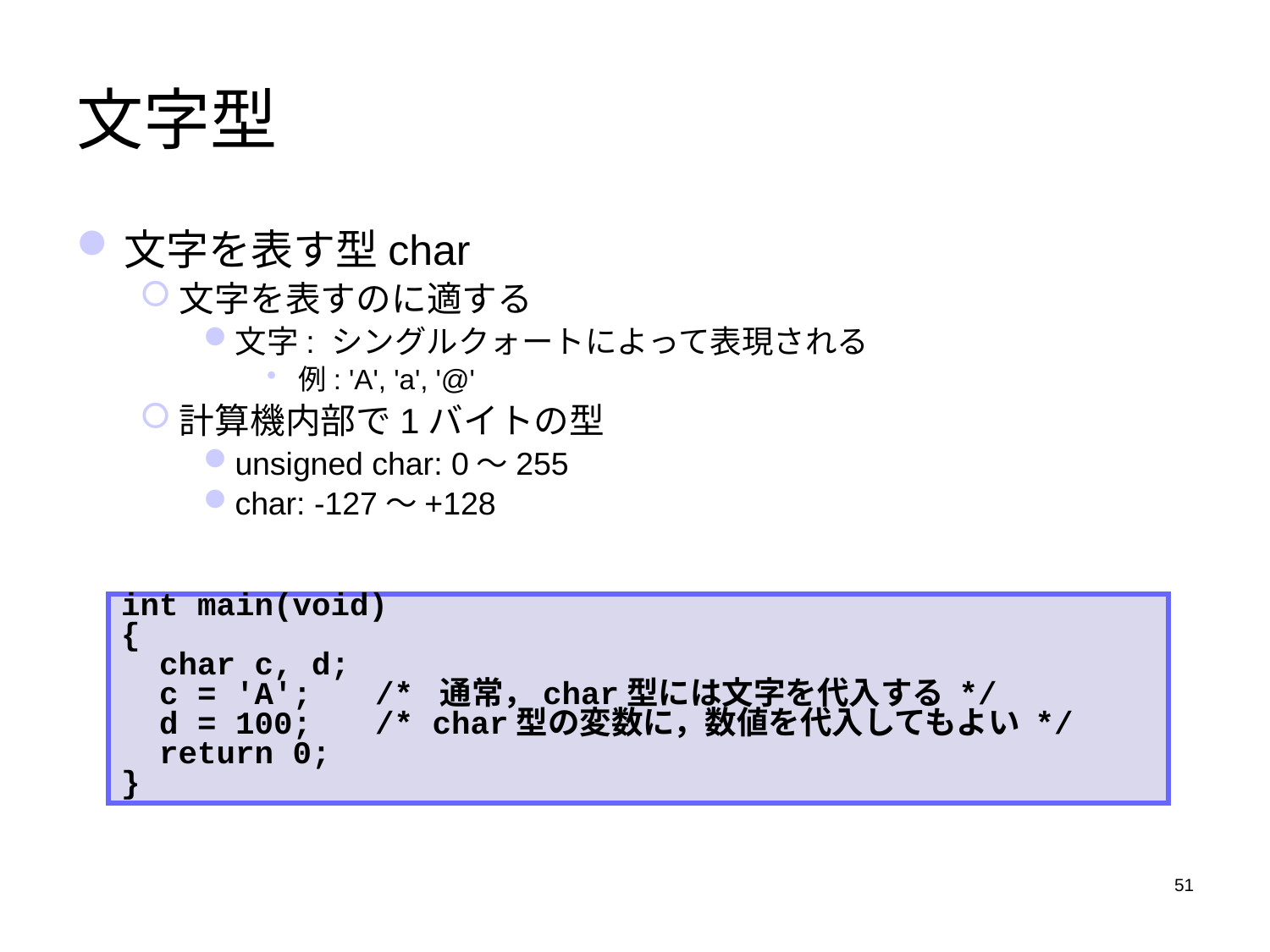

# 文字型
文字を表す型char
文字を表すのに適する
文字: シングルクォートによって表現される
例: 'A', 'a', '@'
計算機内部で1バイトの型
unsigned char: 0～255
char: -127～+128

int main(void)
{
  char c, d;
  c = 'A';	/* 通常，char型には文字を代入する */
  d = 100;	/* char型の変数に，数値を代入してもよい */
  return 0;
}
51